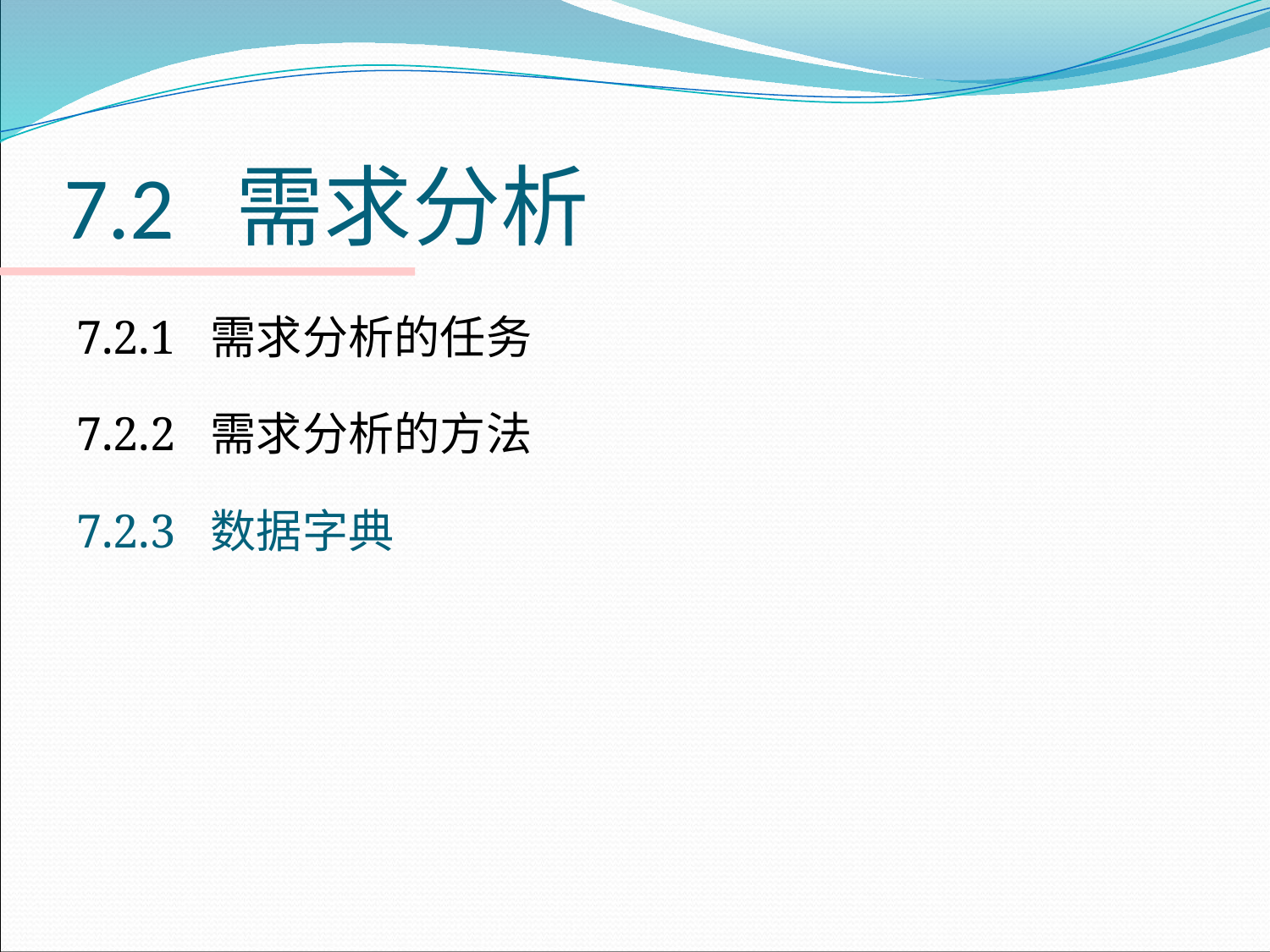

# 7.2  需求分析
7.2.1  需求分析的任务
7.2.2  需求分析的方法
7.2.3  数据字典

686